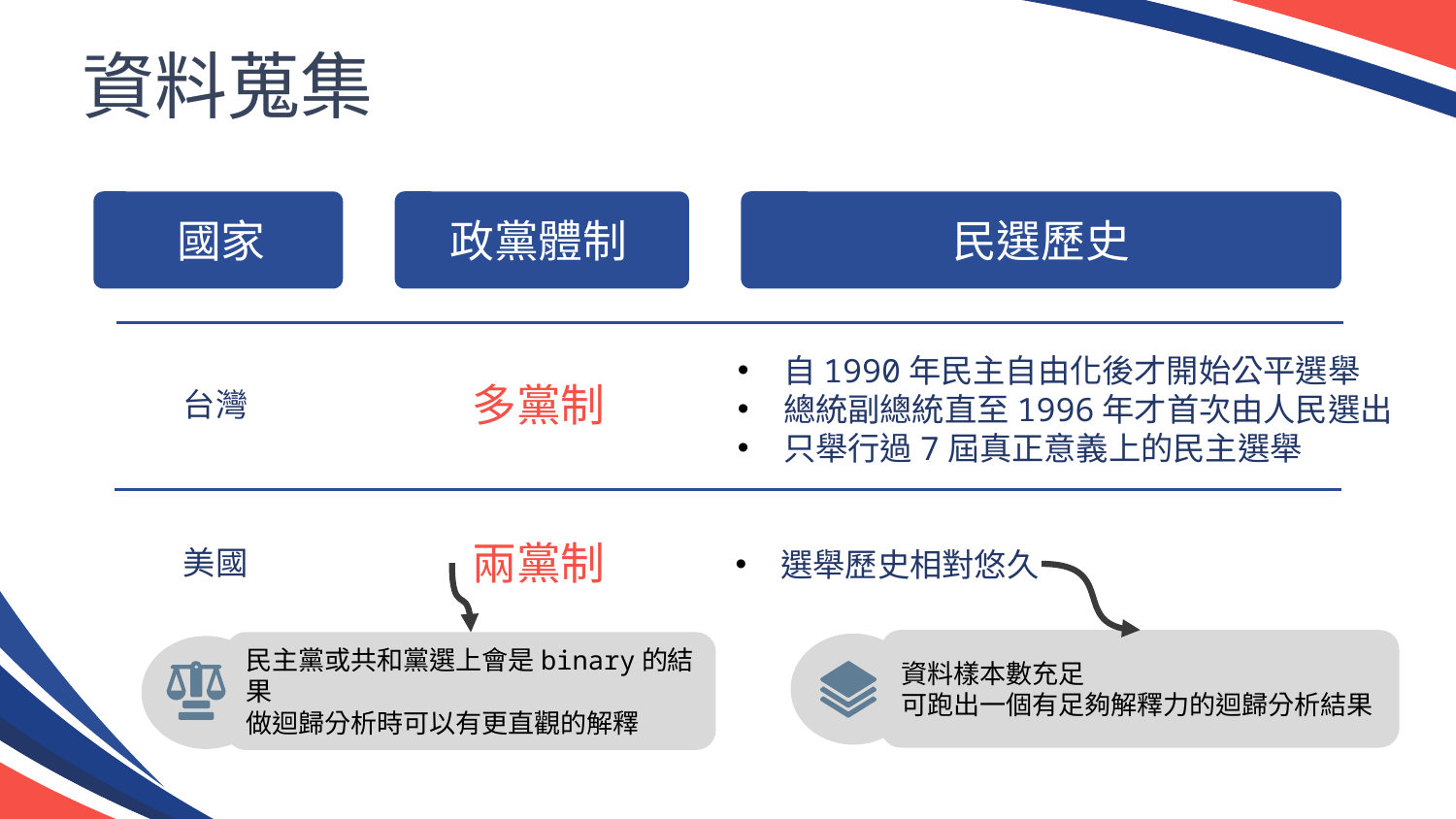

# 資料蒐集

國家
政黨體制
民選歷史
自1990年民主自由化後才開始公平選舉
總統副總統直至1996年才首次由人民選出
只舉行過7屆真正意義上的民主選舉
台灣
多黨制
美國
兩黨制
選舉歷史相對悠久
民主黨或共和黨選上會是binary的結果
做迴歸分析時可以有更直觀的解釋

資料樣本數充足
可跑出一個有足夠解釋力的迴歸分析結果